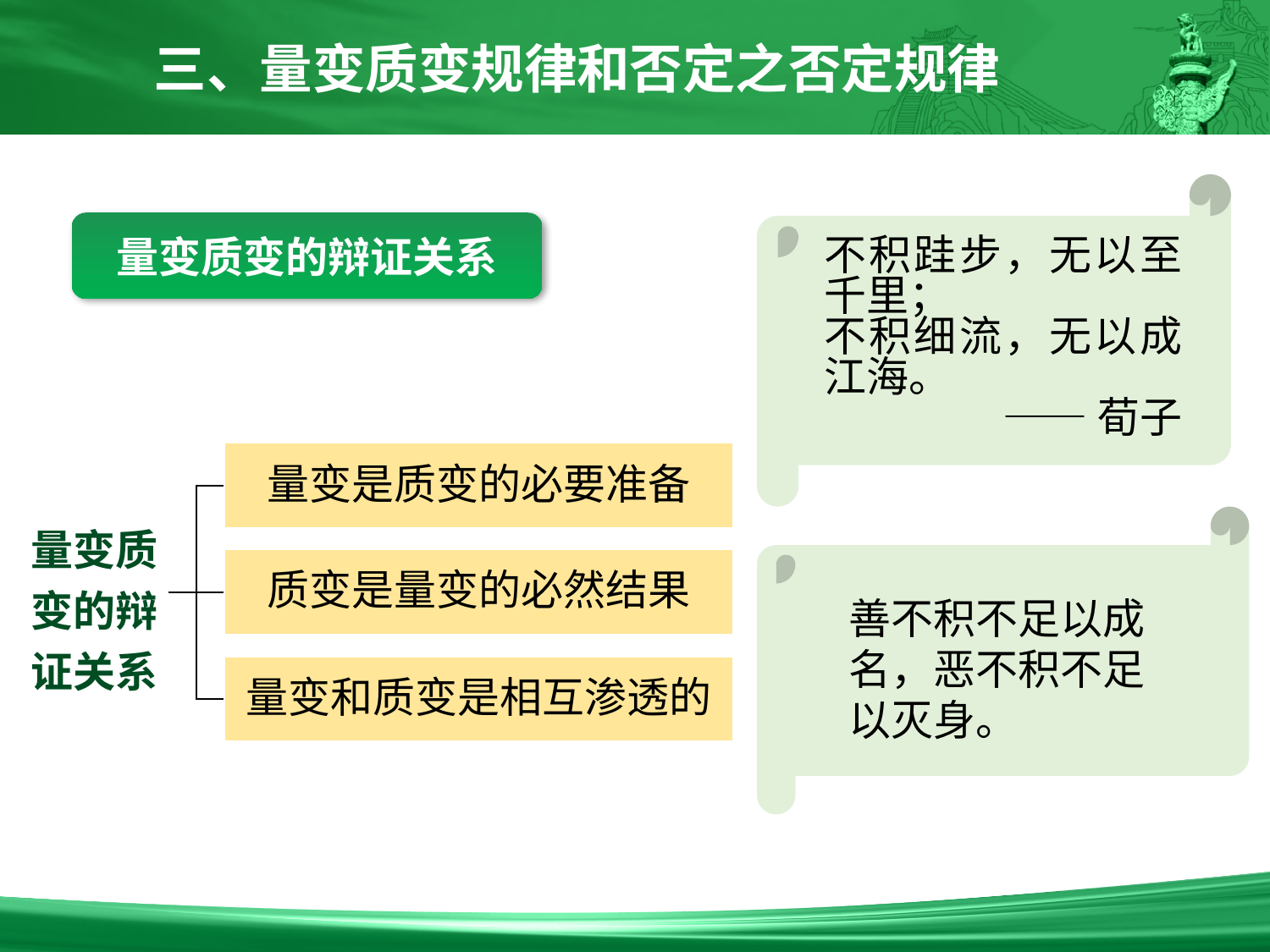

三、量变质变规律和否定之否定规律

量变质变的辩证关系
不积跬步，无以至千里；
不积细流，无以成江海。
——荀子
量变是质变的必要准备

量变质变的辩证关系
质变是量变的必然结果

量变和质变是相互渗透的

善不积不足以成名，恶不积不足以灭身。